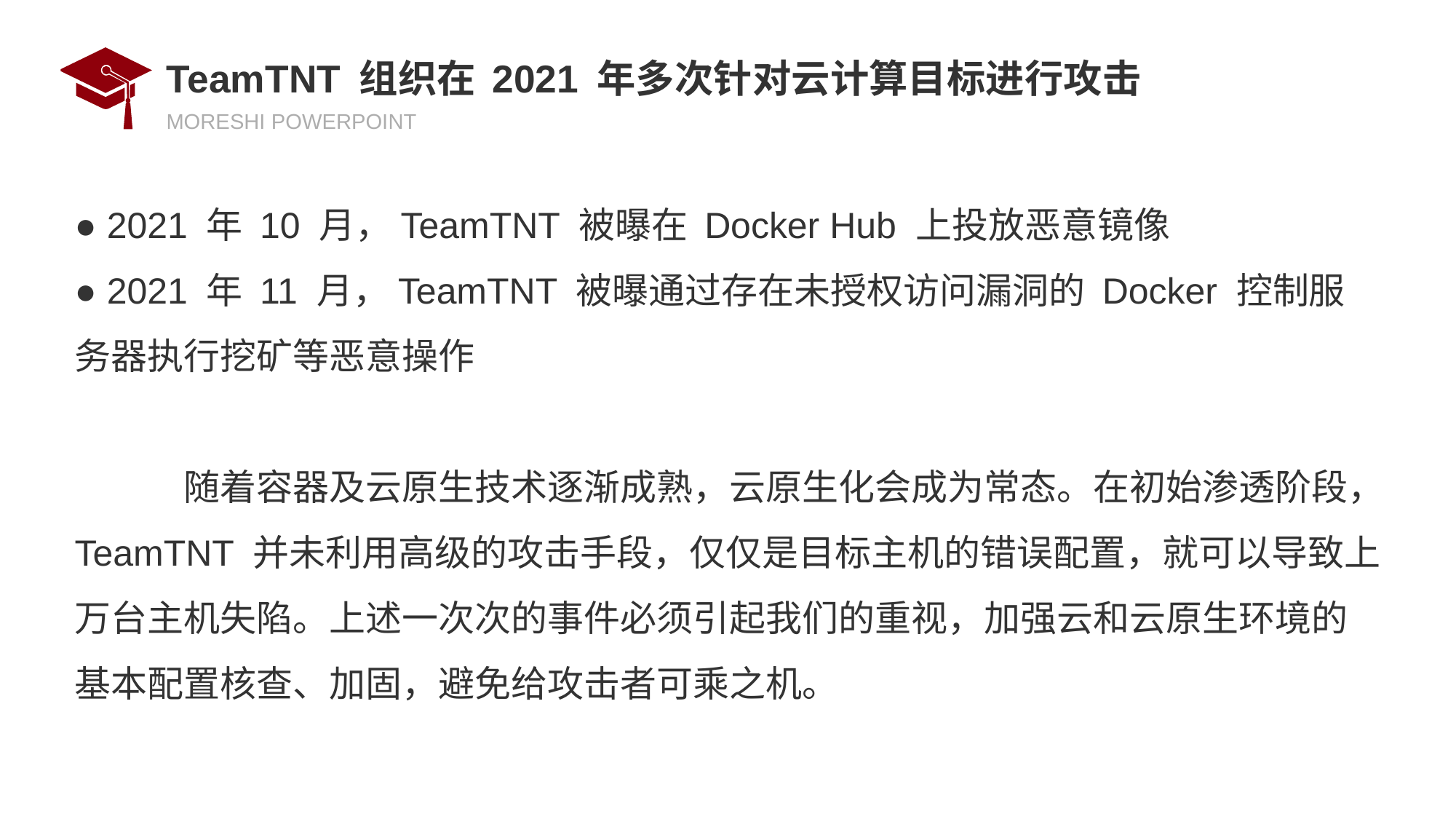

# TeamTNT 组织在 2021 年多次针对云计算目标进行攻击
● 2021 年 10 月，TeamTNT 被曝在 Docker Hub 上投放恶意镜像
● 2021 年 11 月，TeamTNT 被曝通过存在未授权访问漏洞的 Docker 控制服务器执行挖矿等恶意操作

	随着容器及云原生技术逐渐成熟，云原生化会成为常态。在初始渗透阶段，TeamTNT 并未利用高级的攻击手段，仅仅是目标主机的错误配置，就可以导致上万台主机失陷。上述一次次的事件必须引起我们的重视，加强云和云原生环境的基本配置核查、加固，避免给攻击者可乘之机。